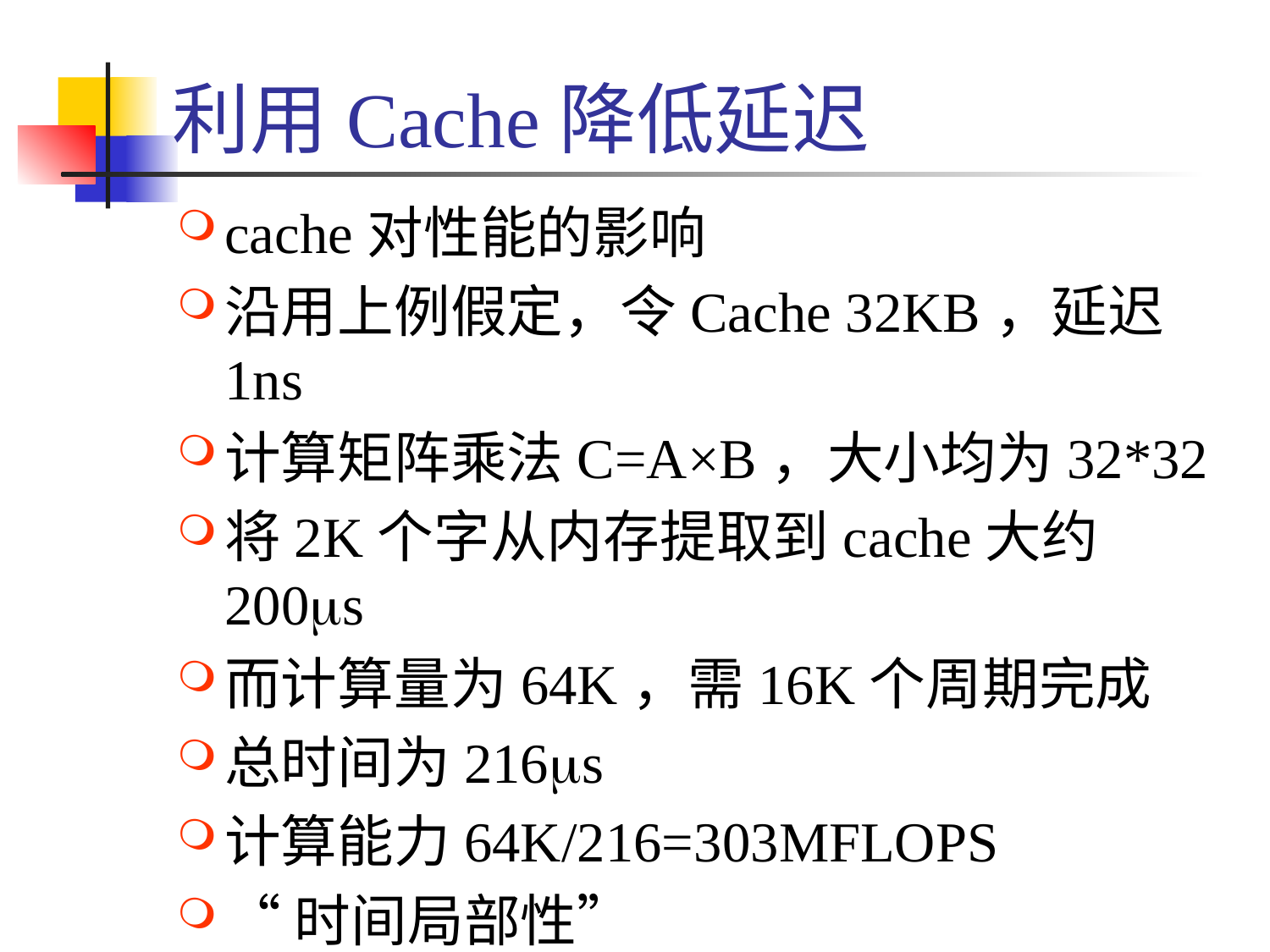

# 利用Cache降低延迟
cache对性能的影响
沿用上例假定，令Cache 32KB，延迟1ns
计算矩阵乘法C=A×B，大小均为32*32
将2K个字从内存提取到cache大约200μs
而计算量为64K，需16K个周期完成
总时间为216μs
计算能力64K/216=303MFLOPS
“时间局部性”